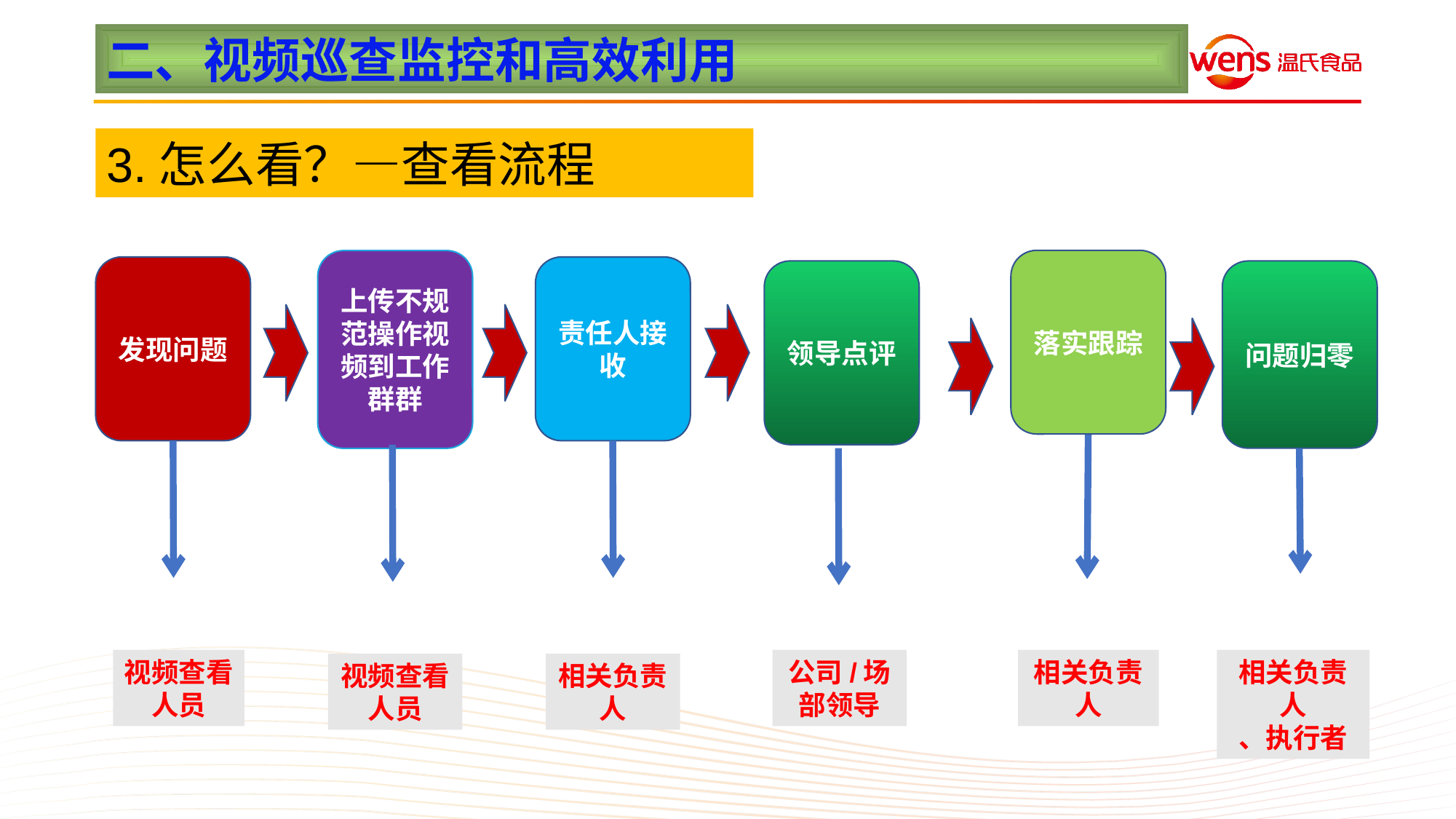

二、视频巡查监控和高效利用
3.怎么看？—查看流程
落实跟踪
上传不规范操作视频到工作群群
发现问题
责任人接收
领导点评
问题归零

视频查看人员
公司/场部领导
相关负责人
相关负责人
、执行者
视频查看人员
相关负责人